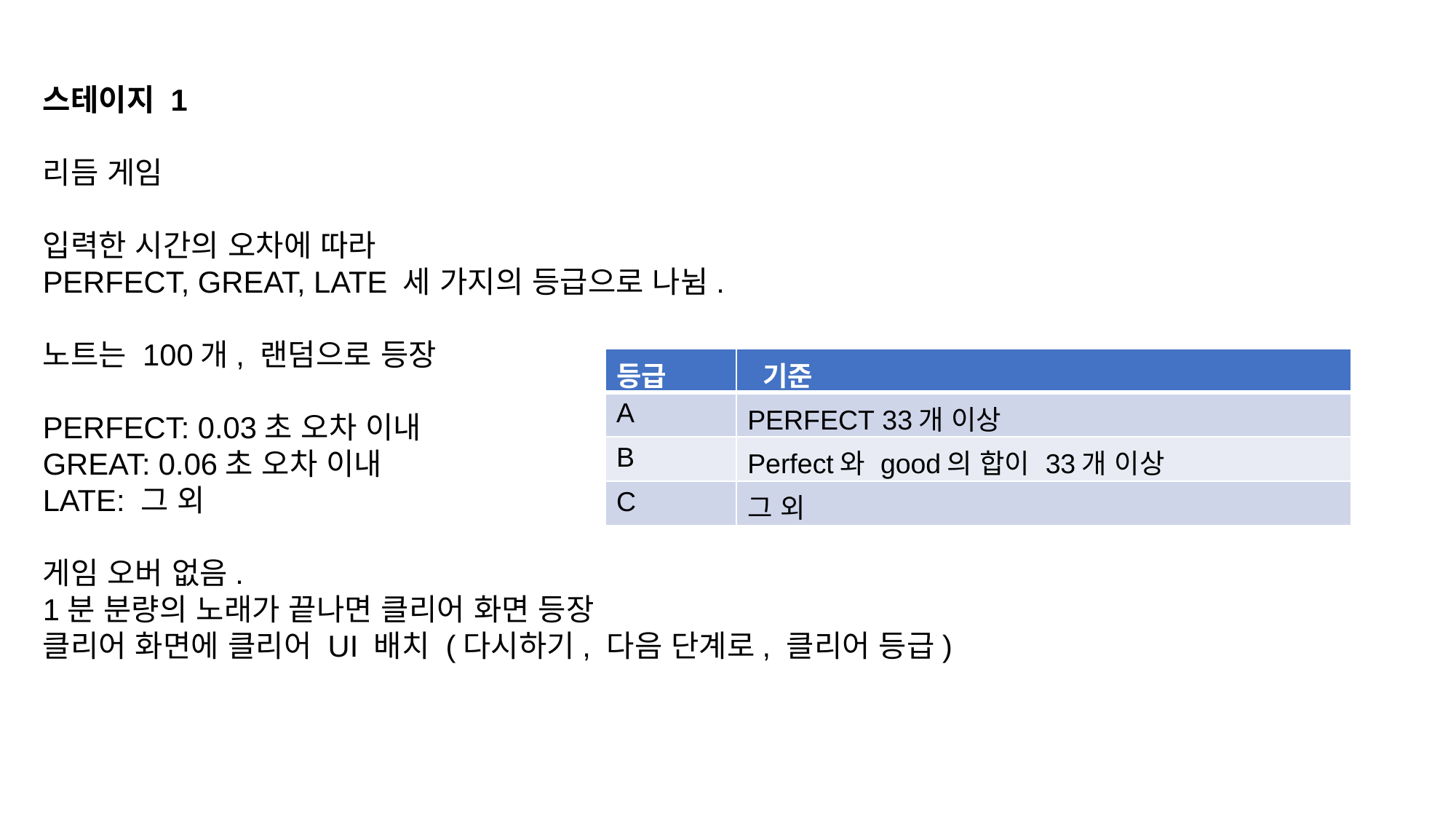

스테이지 1

리듬 게임

입력한 시간의 오차에 따라
PERFECT, GREAT, LATE 세 가지의 등급으로 나뉨.

노트는 100개, 랜덤으로 등장

PERFECT: 0.03초 오차 이내
GREAT: 0.06초 오차 이내
LATE: 그 외

게임 오버 없음.
1분 분량의 노래가 끝나면 클리어 화면 등장
클리어 화면에 클리어 UI 배치 (다시하기, 다음 단계로, 클리어 등급)

| 등급 | 기준 |
| --- | --- |
| A | PERFECT 33개 이상 |
| B | Perfect와 good의 합이 33개 이상 |
| C | 그 외 |